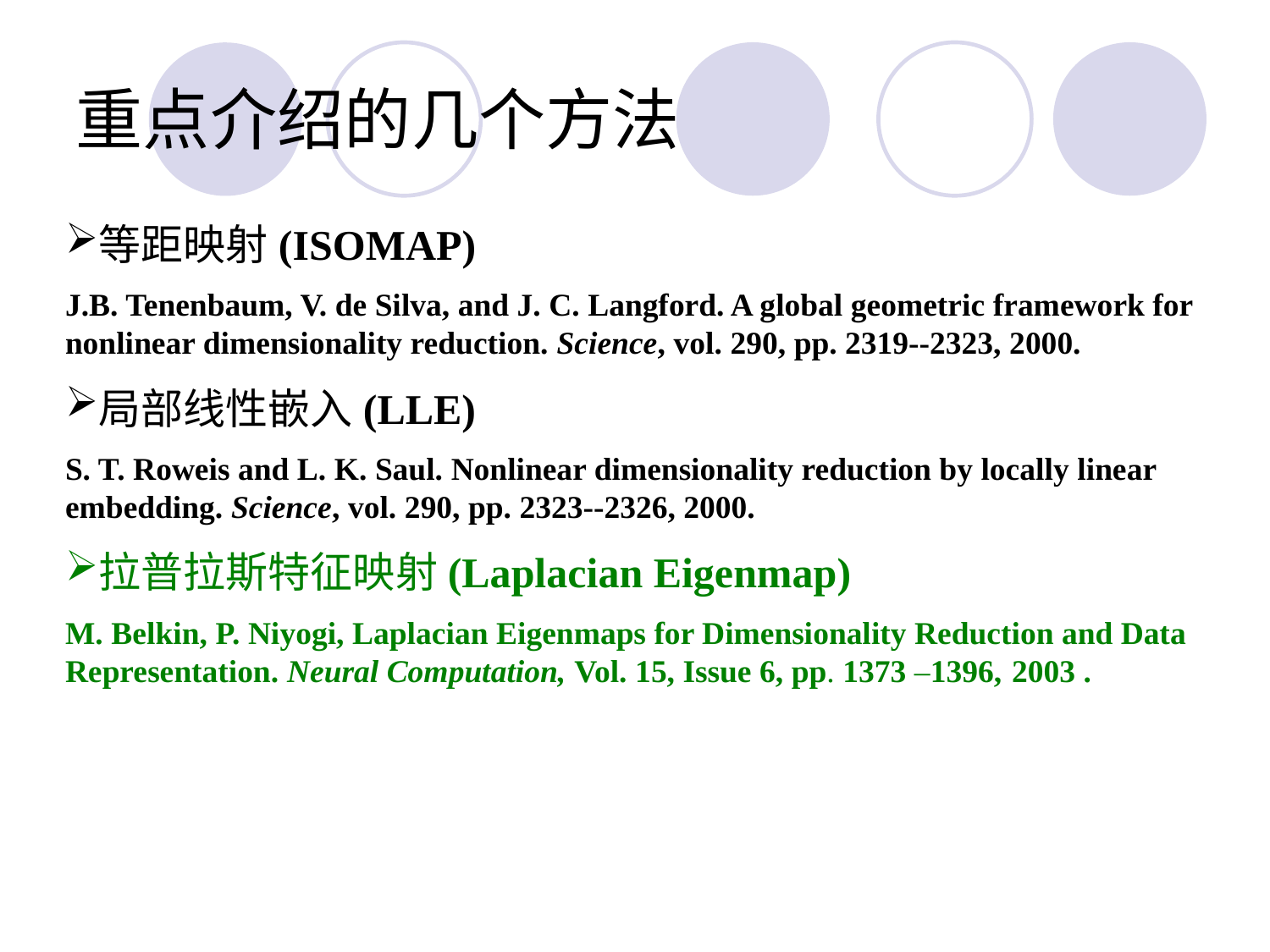

重点介绍的几个方法
等距映射(ISOMAP)
J.B. Tenenbaum, V. de Silva, and J. C. Langford. A global geometric framework for nonlinear dimensionality reduction. Science, vol. 290, pp. 2319--2323, 2000.
局部线性嵌入(LLE)
S. T. Roweis and L. K. Saul. Nonlinear dimensionality reduction by locally linear embedding. Science, vol. 290, pp. 2323--2326, 2000.
拉普拉斯特征映射(Laplacian Eigenmap)
M. Belkin, P. Niyogi, Laplacian Eigenmaps for Dimensionality Reduction and Data Representation. Neural Computation, Vol. 15, Issue 6, pp. 1373 –1396, 2003 .

62